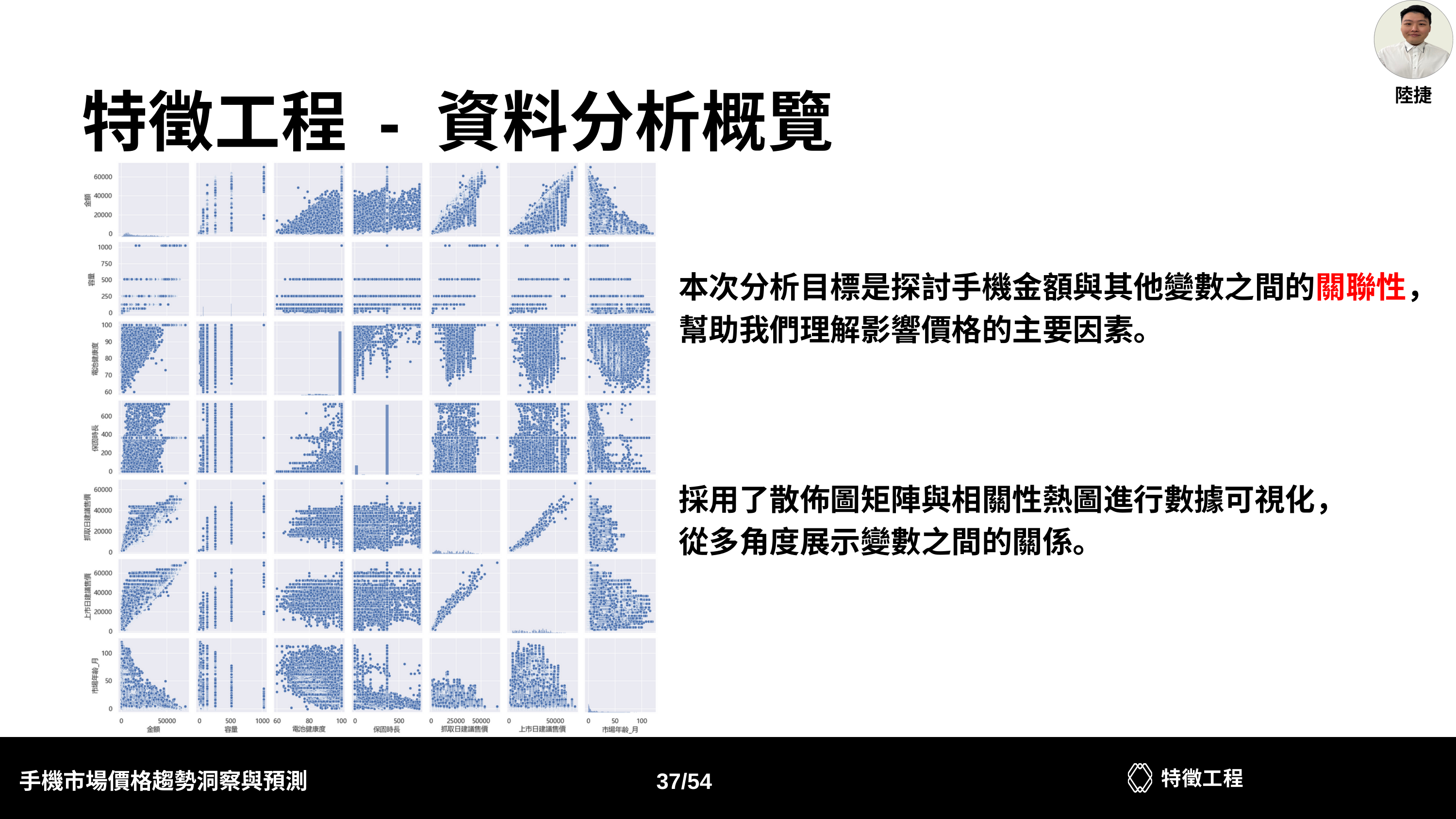

陸捷
特徵工程 - 資料分析概覽

本次分析目標是探討手機金額與其他變數之間的關聯性，幫助我們理解影響價格的主要因素。

採用了散佈圖矩陣與相關性熱圖進行數據可視化，
從多角度展示變數之間的關係。

特徵工程